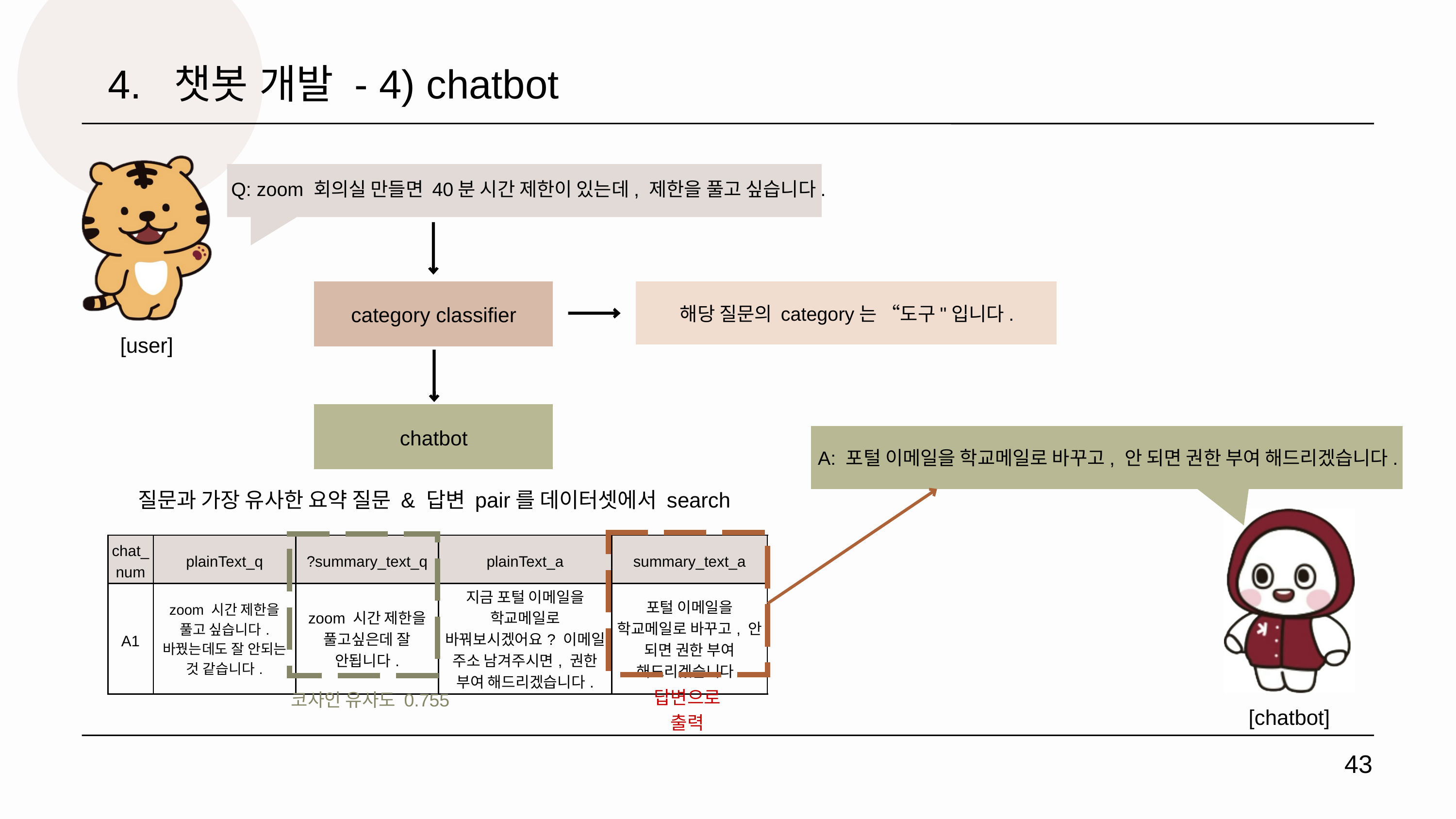

4.  챗봇 개발 - 4) chatbot

Q: zoom 회의실 만들면 40분 시간 제한이 있는데, 제한을 풀고 싶습니다.

category classifier

해당 질문의 category는 “도구"입니다.

[user]

chatbot

A: 포털 이메일을 학교메일로 바꾸고, 안 되면 권한 부여 해드리겠습니다.

질문과 가장 유사한 요약 질문 & 답변 pair를 데이터셋에서 search

| chat\_num | plainText\_q | ?summary\_text\_q | plainText\_a | summary\_text\_a |
| --- | --- | --- | --- | --- |
| A1 | zoom 시간 제한을 풀고 싶습니다. 바꿨는데도 잘 안되는 것 같습니다. | zoom 시간 제한을 풀고싶은데 잘 안됩니다. | 지금 포털 이메일을 학교메일로 바꿔보시겠어요? 이메일 주소 남겨주시면, 권한 부여 해드리겠습니다. | 포털 이메일을 학교메일로 바꾸고, 안 되면 권한 부여 해드리겠습니다. |
답변으로 출력
코사인 유사도 0.755
[chatbot]

43